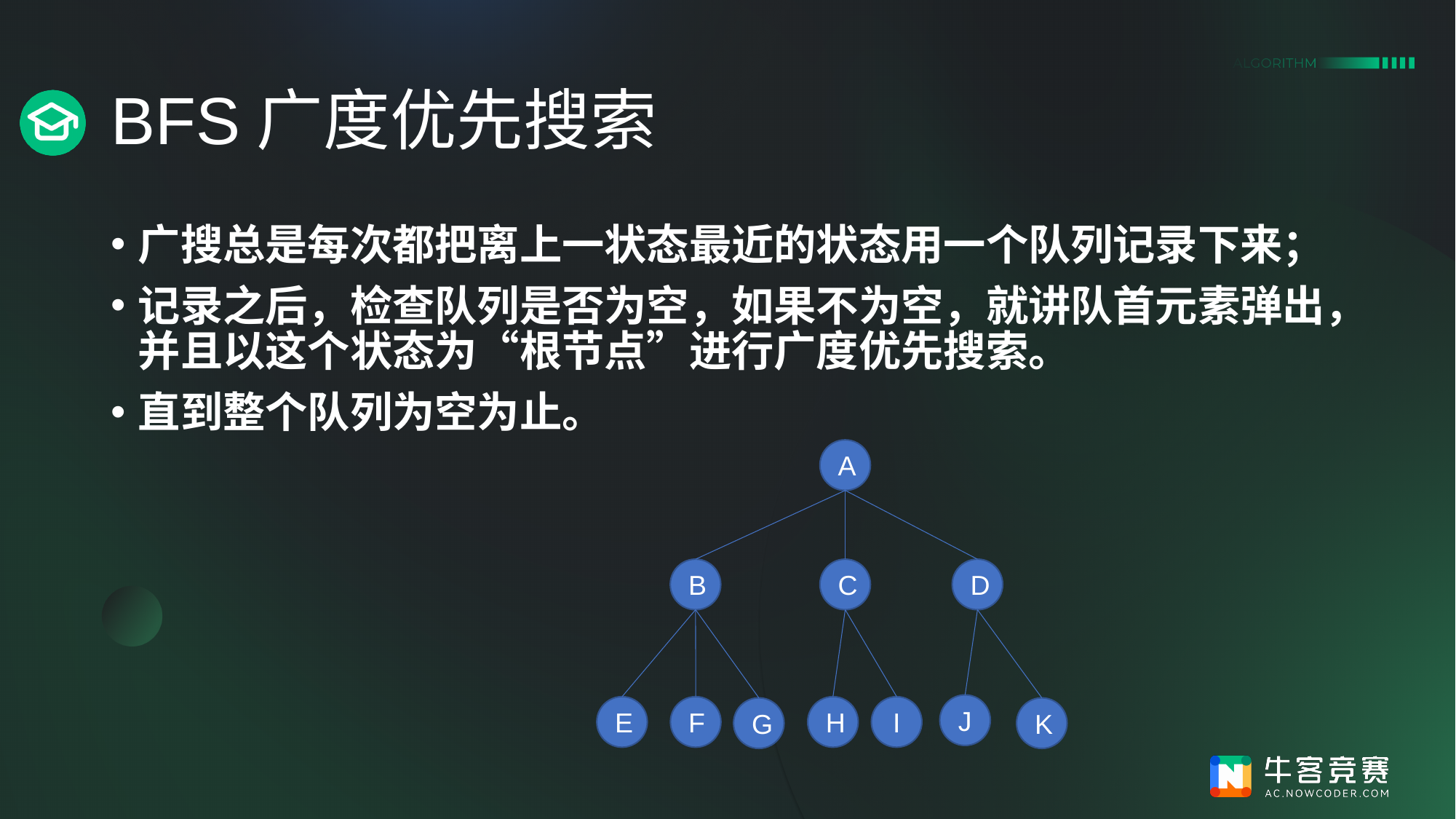

# BFS广度优先搜索
广搜总是每次都把离上一状态最近的状态用一个队列记录下来；
记录之后，检查队列是否为空，如果不为空，就讲队首元素弹出，并且以这个状态为“根节点”进行广度优先搜索。
直到整个队列为空为止。

A
D
B
C
J
I
H
F
E
G
K